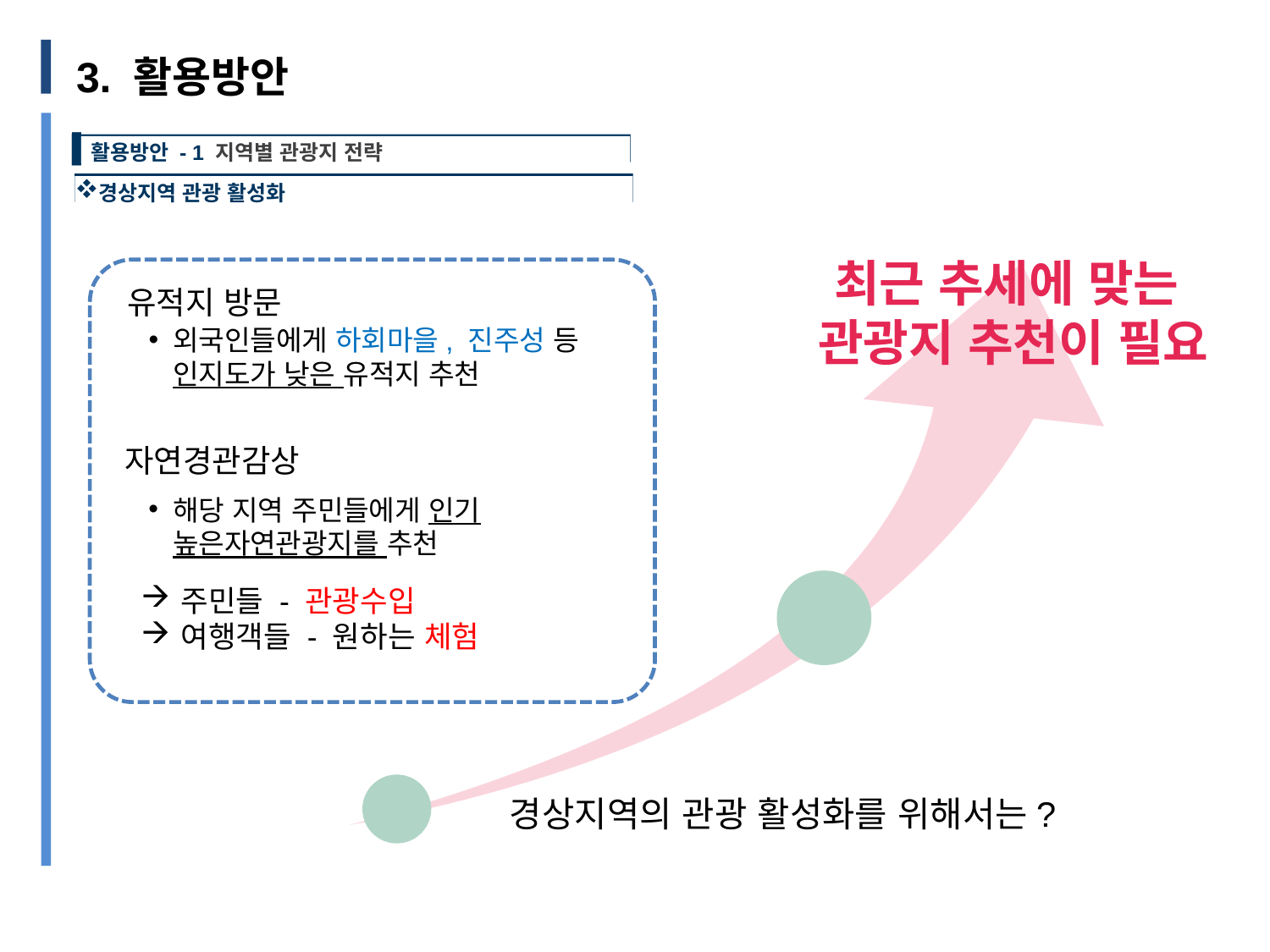

# 3. 활용방안

활용방안 - 1 지역별 관광지 전략

경상지역 관광 활성화
최근 추세에 맞는
관광지 추천이 필요

유적지 방문
외국인들에게 하회마을, 진주성 등 인지도가 낮은 유적지 추천
자연경관감상

해당 지역 주민들에게 인기 높은자연관광지를 추천

주민들 - 관광수입
여행객들 - 원하는 체험

경상지역의 관광 활성화를 위해서는?